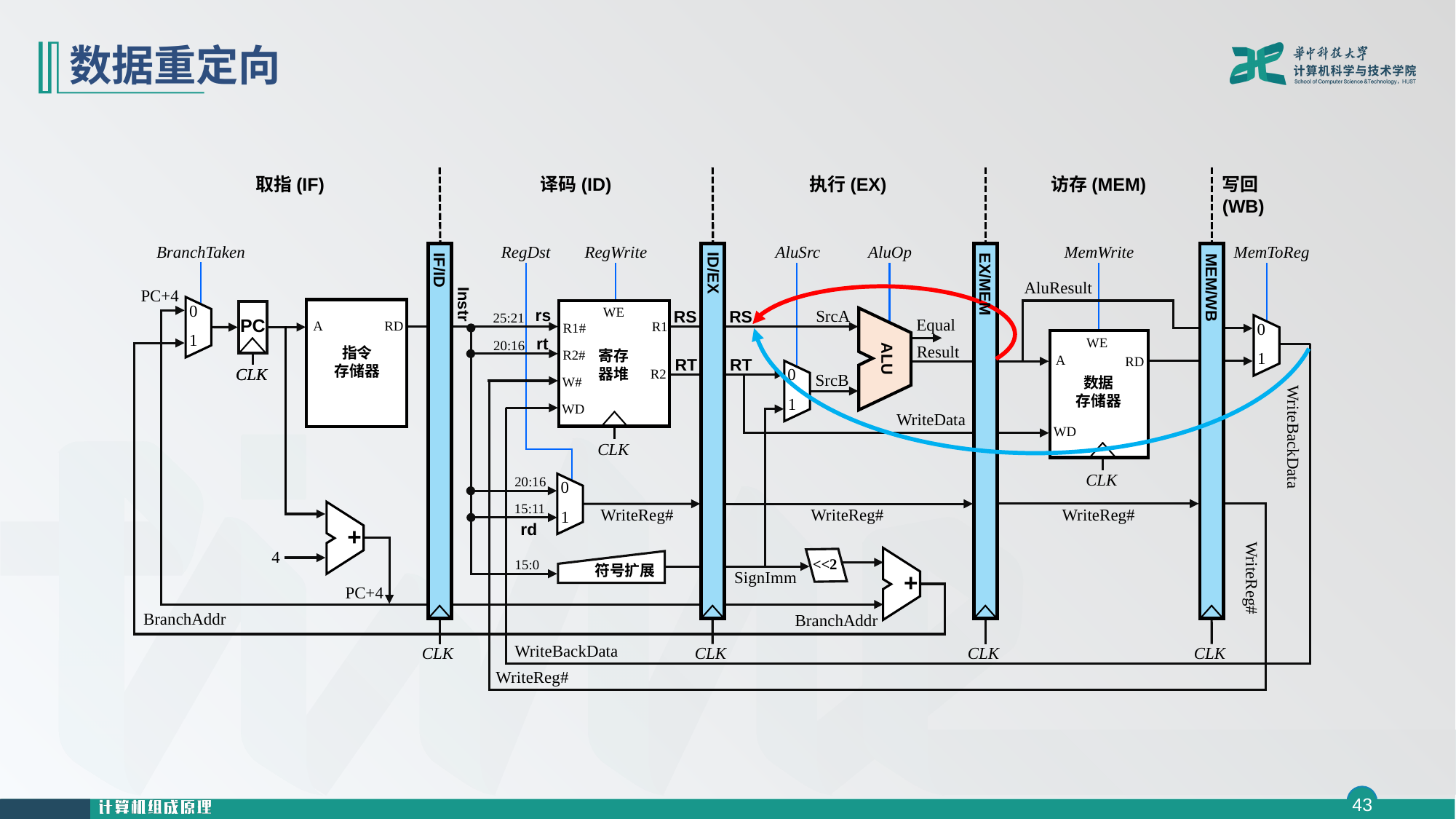

# 数据重定向
取指(IF)
译码(ID)
执行(EX)
访存(MEM)
写回(WB)

BranchTaken
RegDst
RegWrite
AluSrc
AluOp
MemWrite
MemToReg

IF/ID
ID/EX
EX/MEM
MEM/WB

CLK

CLK

CLK

CLK
AluResult
PC+4

Instr
0

1
WE

R1
R1#
寄存
器堆
R2#
R2
W#
WD
CLK
rs

A
RD
指令
存储器
SrcA
RS
RS

25:21

ALU
Equal
PC
0

1
rt
WE

A
RD
数据
存储器
WD
20:16
Result
RT
RT
CLK
CLK
0

1
SrcB
WriteData
WriteBackData
CLK
20:16
0

1
15:11
WriteReg#
WriteReg#
WriteReg#
+

rd

4
<<2

+

15:0

符号扩展
SignImm
WriteReg#
PC+4
BranchAddr
BranchAddr
WriteBackData
WriteReg#